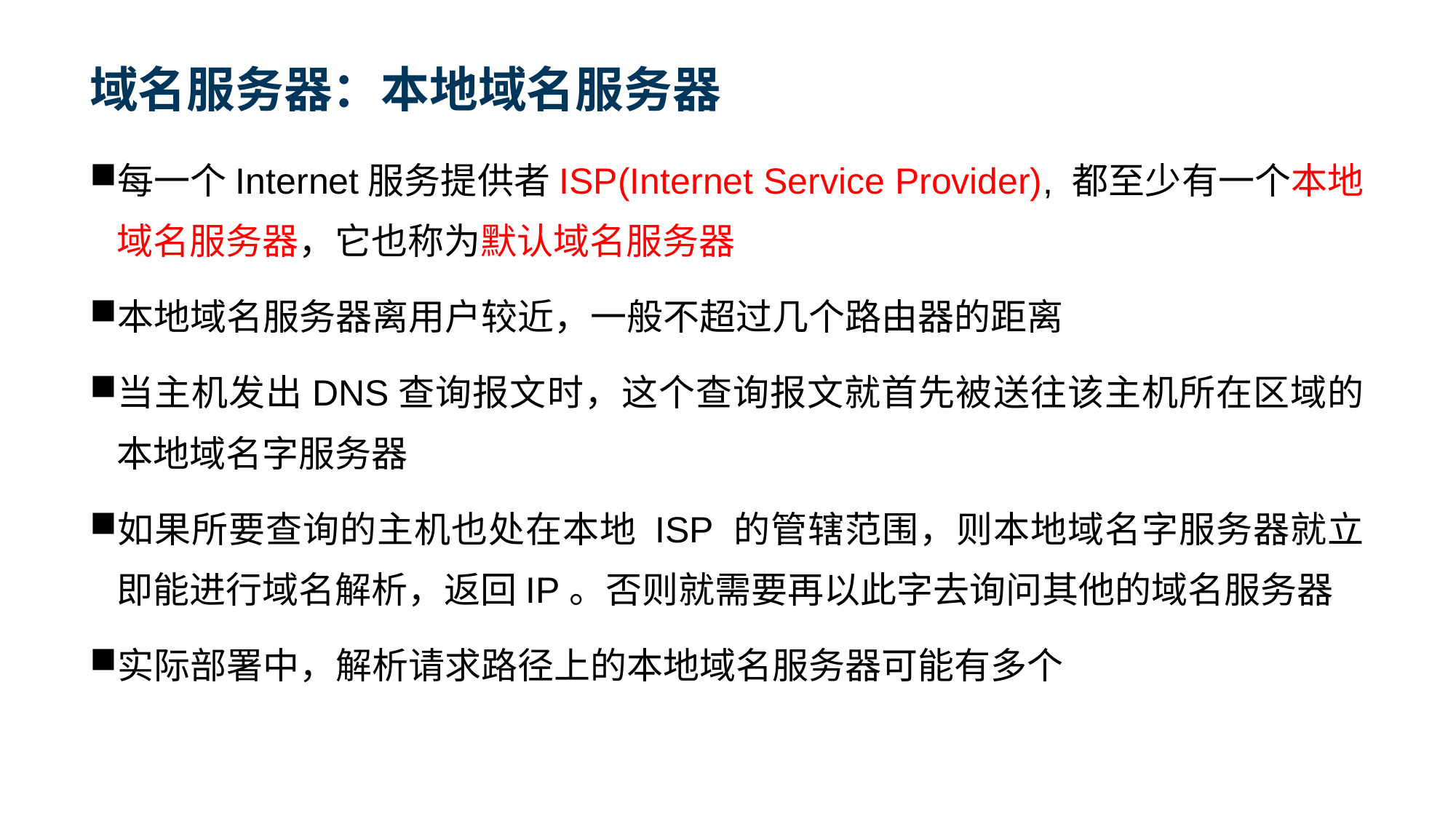

# 域名服务器：本地域名服务器
每一个Internet服务提供者ISP(Internet Service Provider), 都至少有一个本地域名服务器，它也称为默认域名服务器
本地域名服务器离用户较近，一般不超过几个路由器的距离
当主机发出DNS查询报文时，这个查询报文就首先被送往该主机所在区域的本地域名字服务器
如果所要查询的主机也处在本地 ISP 的管辖范围，则本地域名字服务器就立即能进行域名解析，返回IP。否则就需要再以此字去询问其他的域名服务器
实际部署中，解析请求路径上的本地域名服务器可能有多个